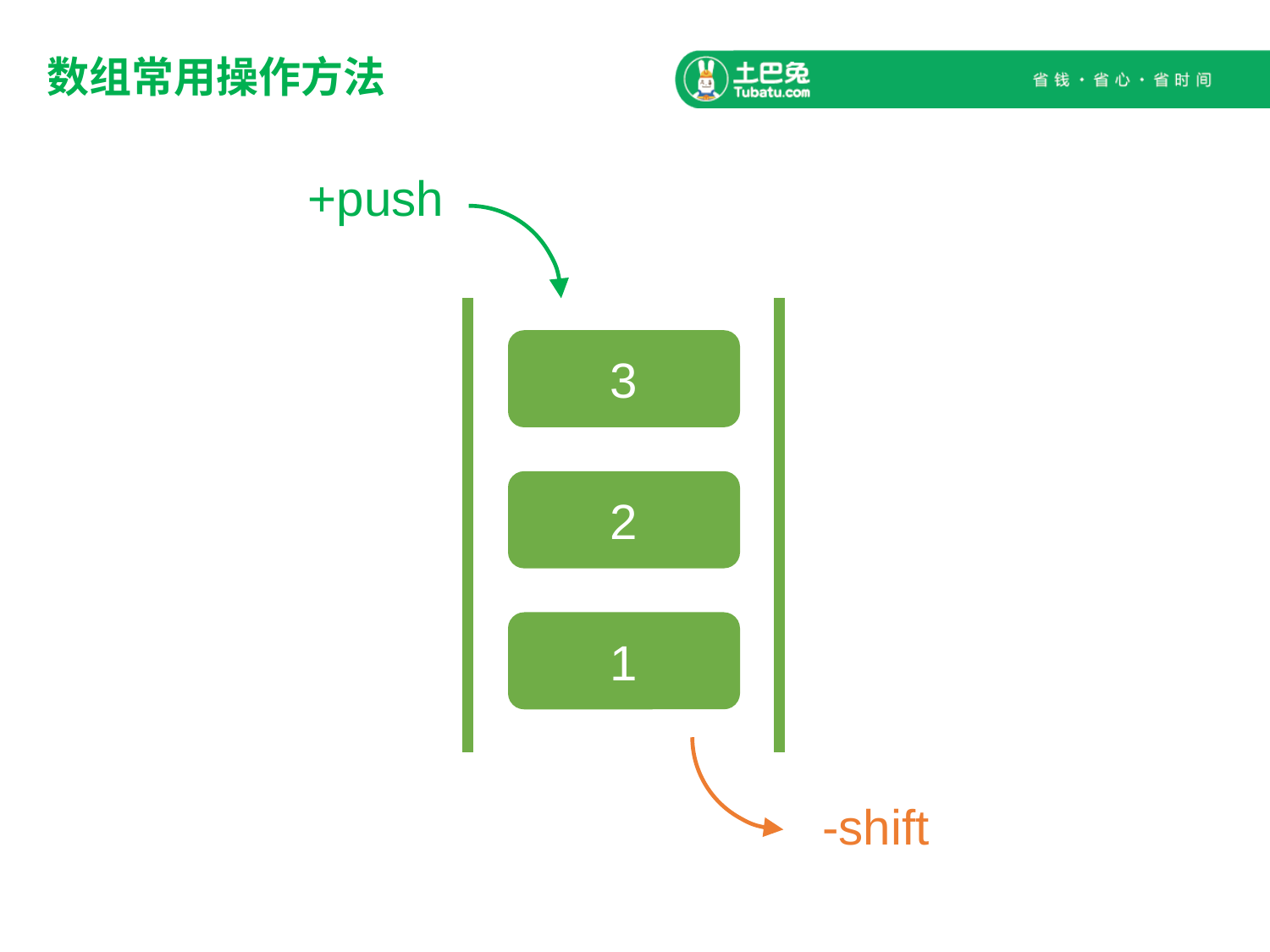

# 数组常用操作方法
+push

3
2
1

-shift